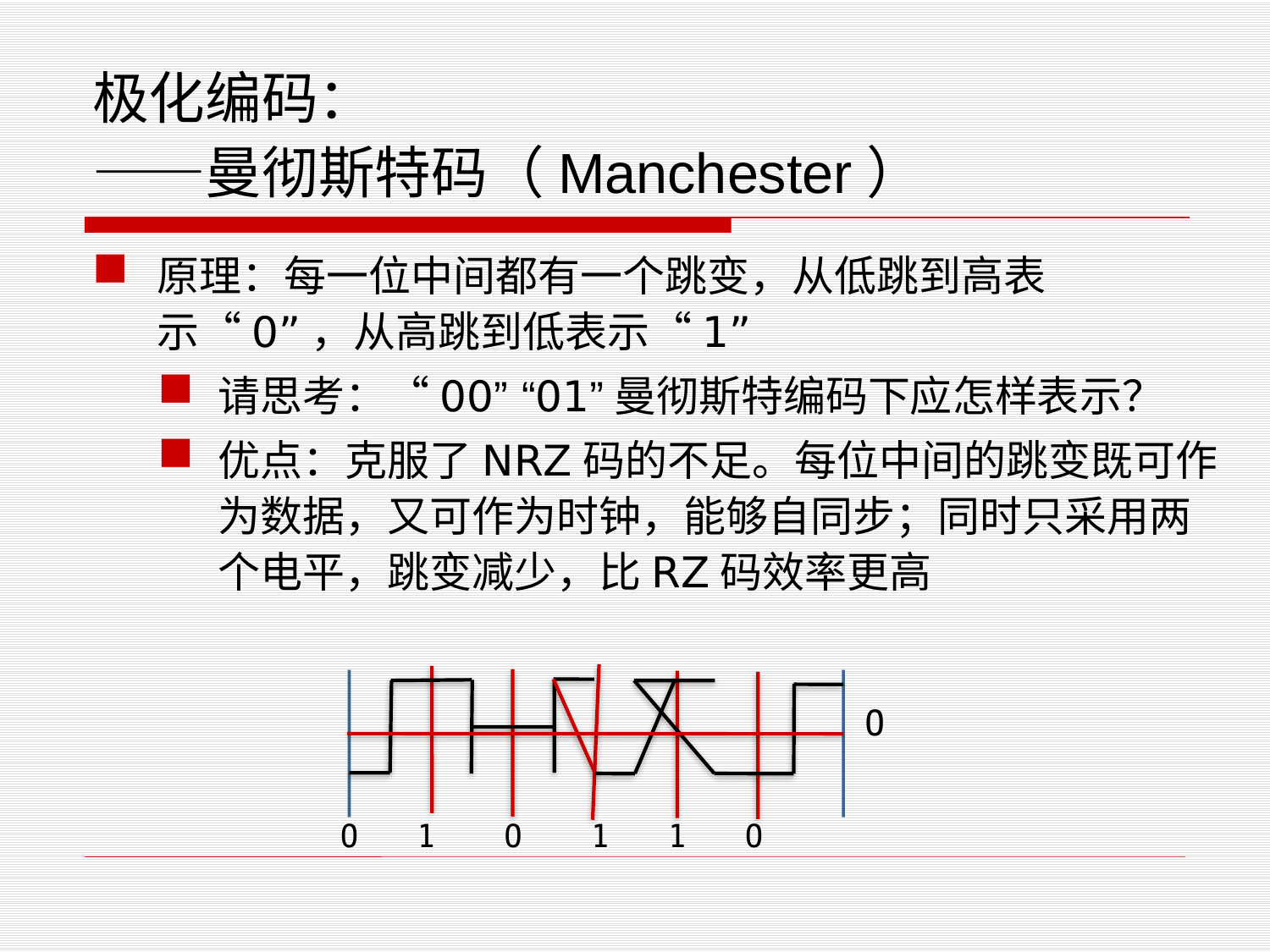

# 极化编码： ——曼彻斯特码（Manchester）
原理：每一位中间都有一个跳变，从低跳到高表示“0”，从高跳到低表示“1”
请思考：“00” “01”曼彻斯特编码下应怎样表示？
优点：克服了NRZ码的不足。每位中间的跳变既可作为数据，又可作为时钟，能够自同步；同时只采用两个电平，跳变减少，比RZ码效率更高

0

0      1       0       1      1      0